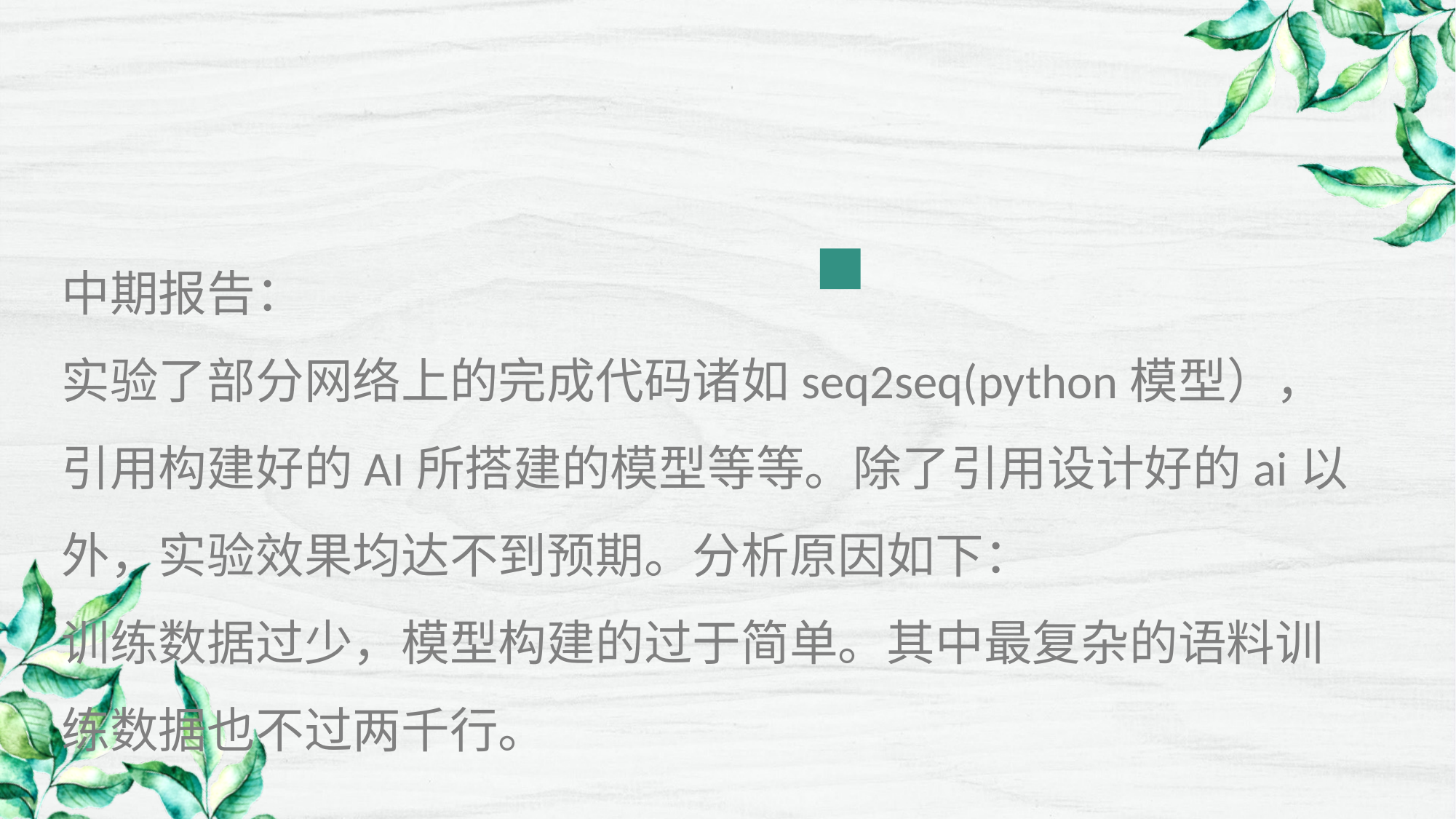

中期报告：
实验了部分网络上的完成代码诸如seq2seq(python模型），引用构建好的AI所搭建的模型等等。除了引用设计好的ai以外，实验效果均达不到预期。分析原因如下：
训练数据过少，模型构建的过于简单。其中最复杂的语料训练数据也不过两千行。